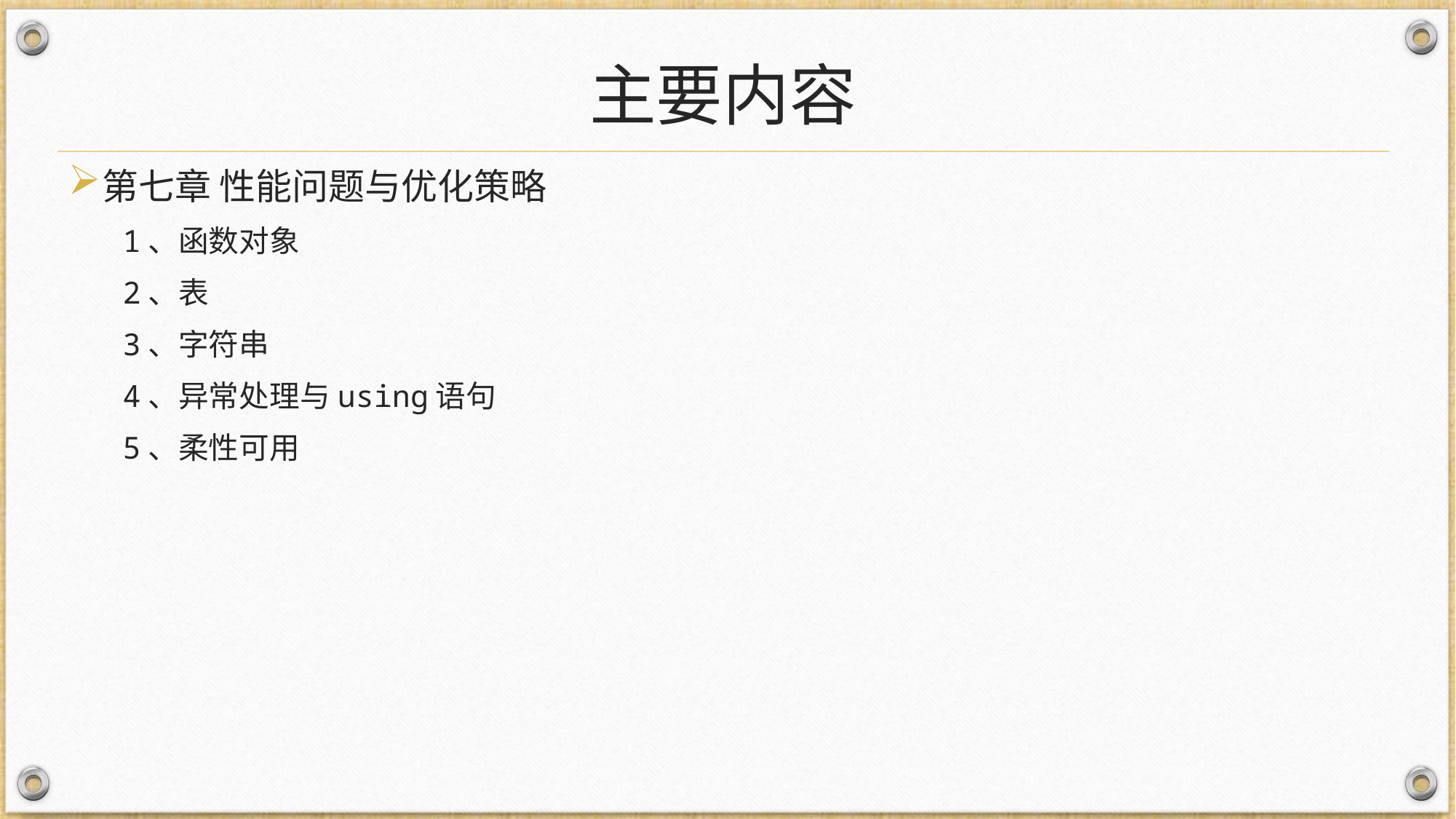

# 主要内容
第七章 性能问题与优化策略
1、函数对象
2、表
3、字符串
4、异常处理与using语句
5、柔性可用